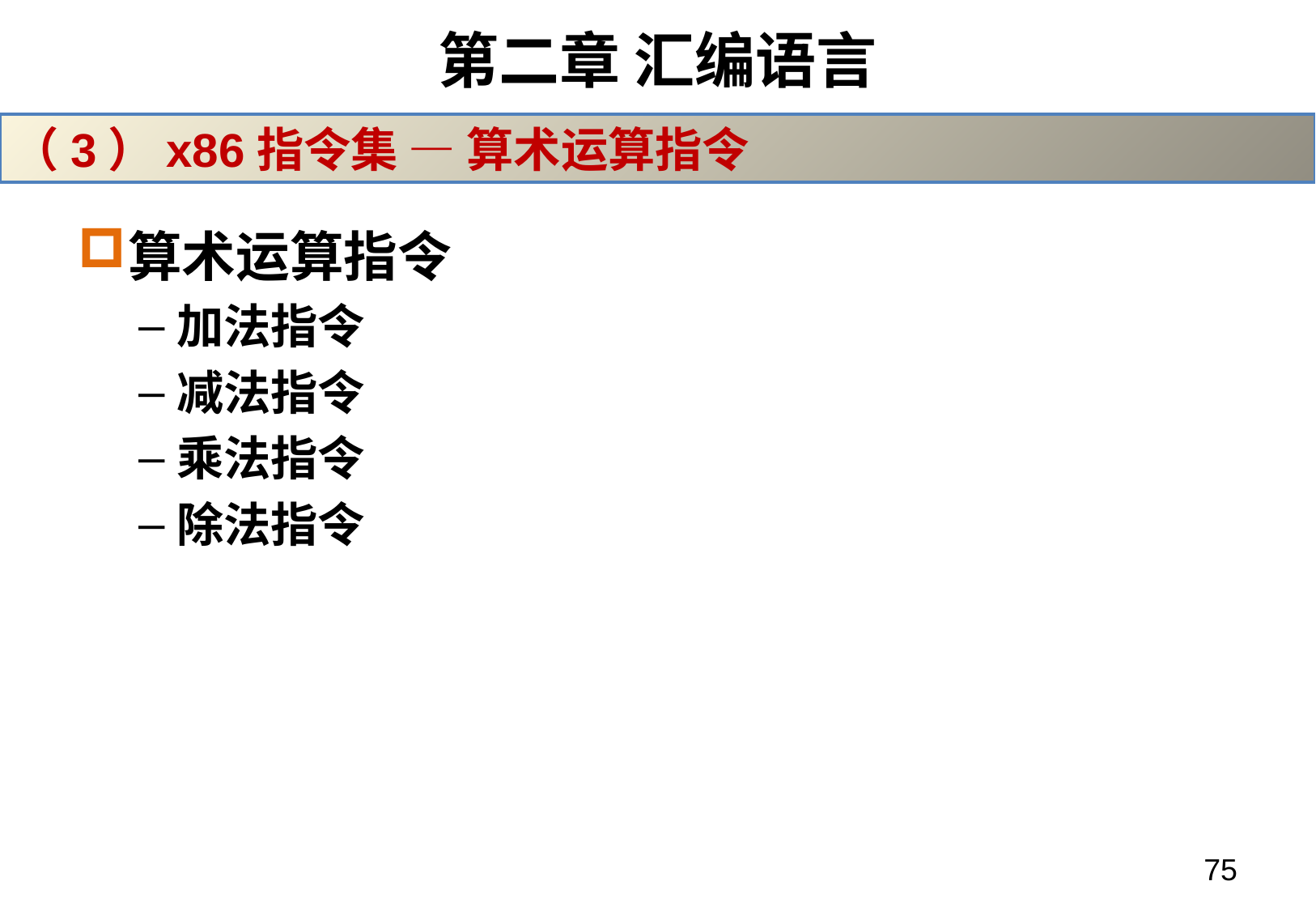

# 第二章 汇编语言
（3）x86指令集 — 算术运算指令
算术运算指令
加法指令
减法指令
乘法指令
除法指令
75